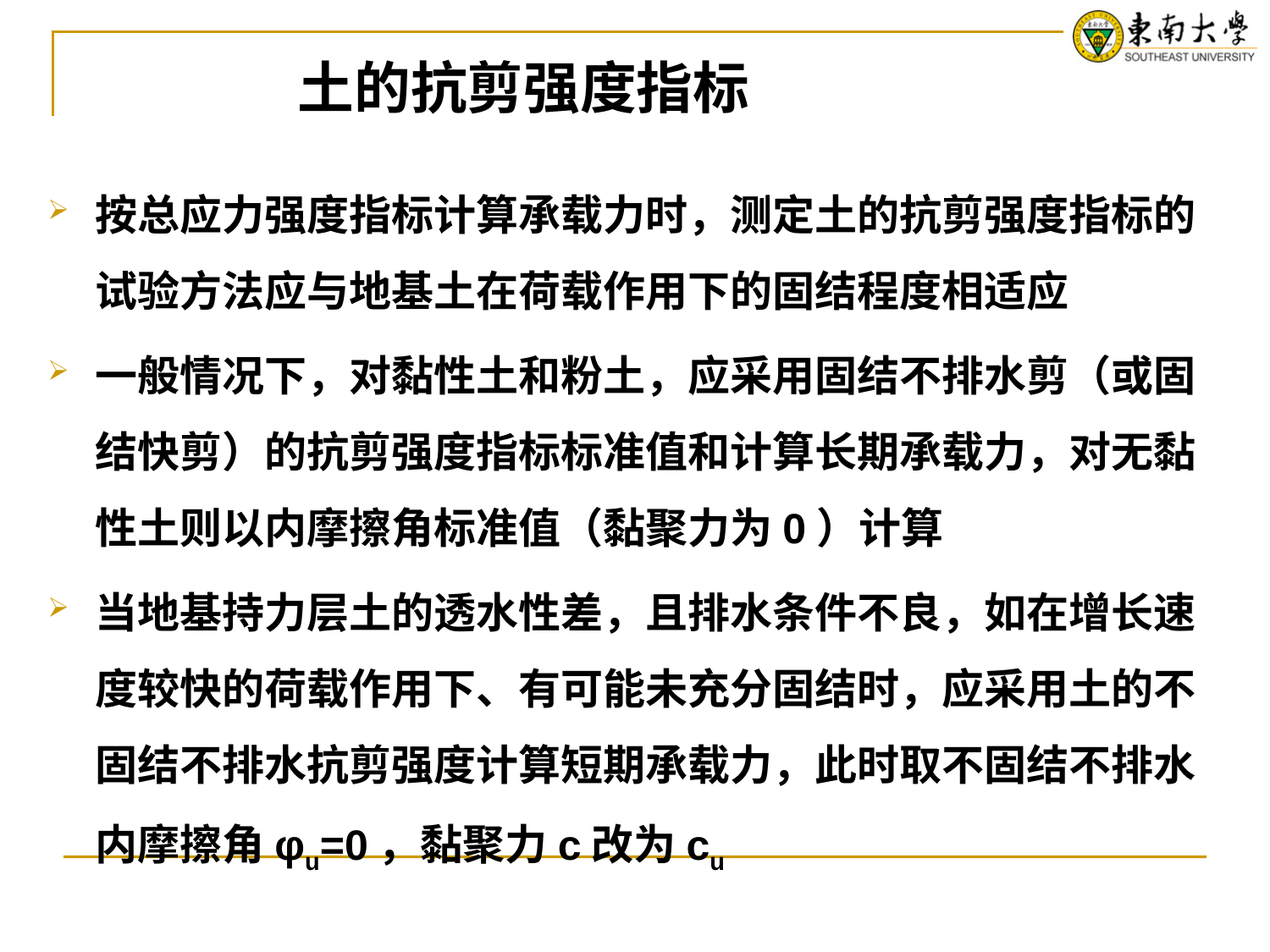

# 土的抗剪强度指标
按总应力强度指标计算承载力时，测定土的抗剪强度指标的试验方法应与地基土在荷载作用下的固结程度相适应
一般情况下，对黏性土和粉土，应采用固结不排水剪（或固结快剪）的抗剪强度指标标准值和计算长期承载力，对无黏性土则以内摩擦角标准值（黏聚力为0）计算
当地基持力层土的透水性差，且排水条件不良，如在增长速度较快的荷载作用下、有可能未充分固结时，应采用土的不固结不排水抗剪强度计算短期承载力，此时取不固结不排水内摩擦角φu=0，黏聚力c改为cu